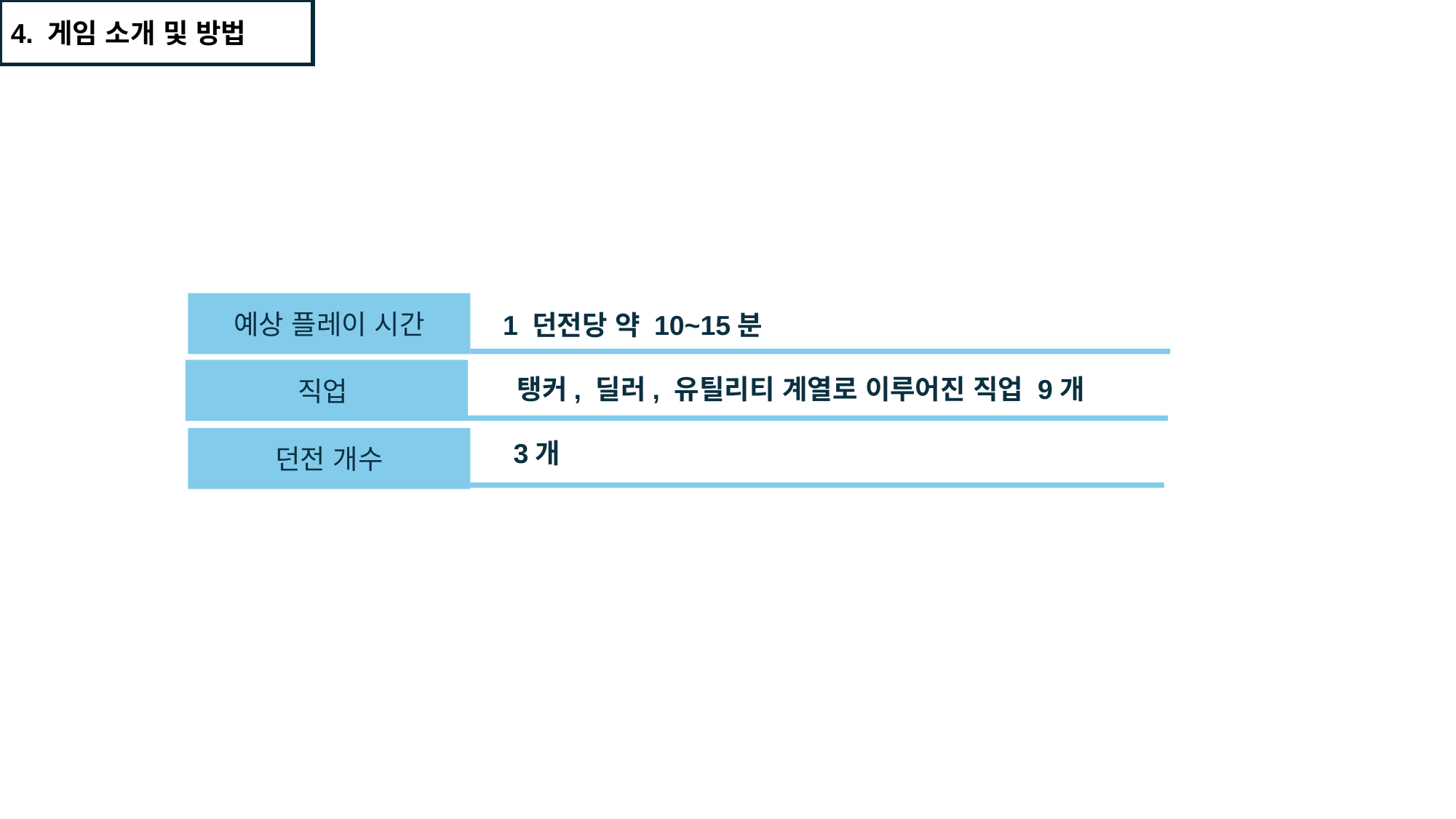

4. 게임 소개 및 방법
예상 플레이 시간
1 던전당 약 10~15분

직업
탱커, 딜러, 유틸리티 계열로 이루어진 직업 9개

던전 개수
3개